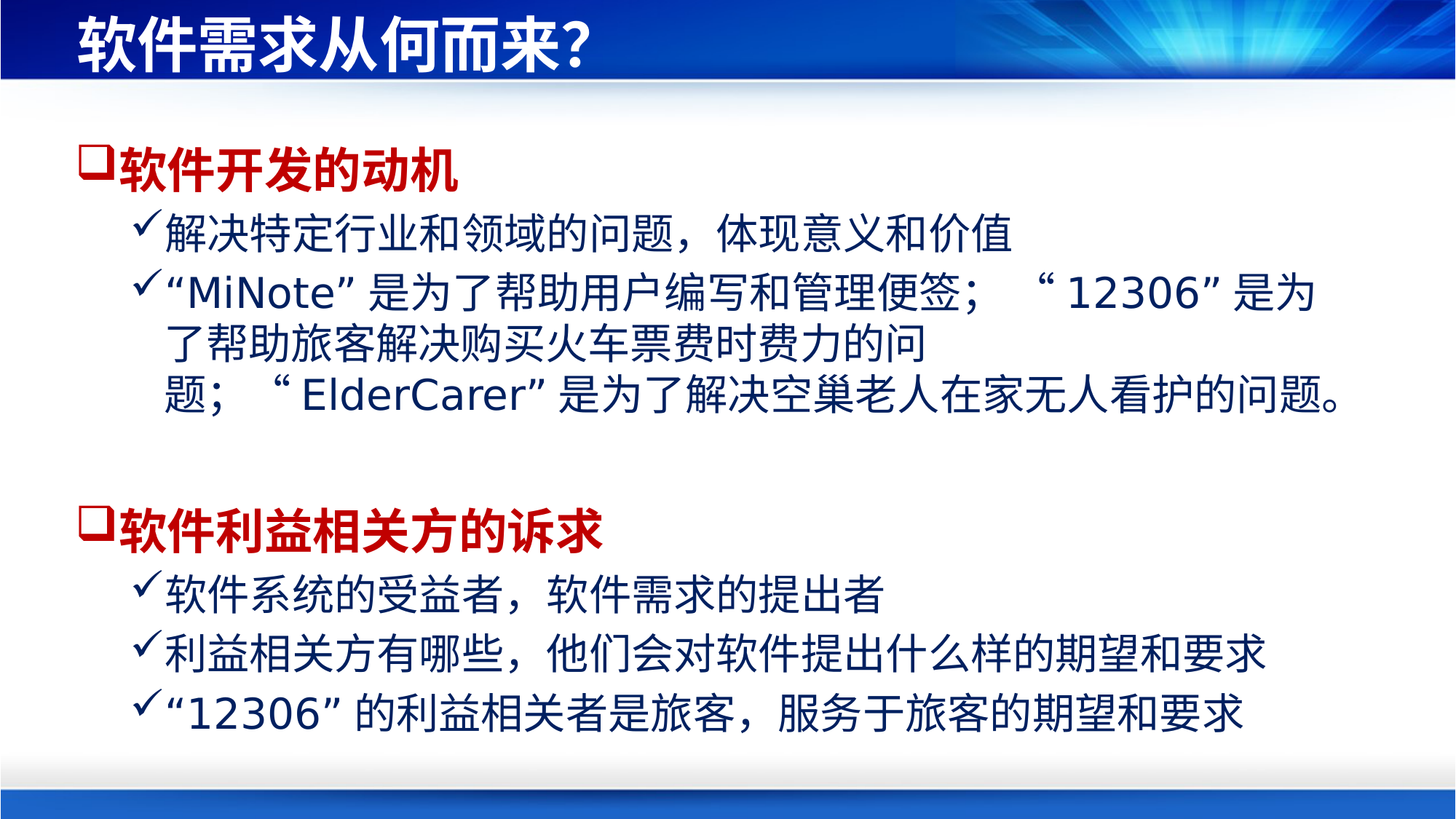

# 软件需求从何而来？
软件开发的动机
解决特定行业和领域的问题，体现意义和价值
“MiNote”是为了帮助用户编写和管理便签； “12306”是为了帮助旅客解决购买火车票费时费力的问题；“ElderCarer”是为了解决空巢老人在家无人看护的问题。

软件利益相关方的诉求
软件系统的受益者，软件需求的提出者
利益相关方有哪些，他们会对软件提出什么样的期望和要求
“12306”的利益相关者是旅客，服务于旅客的期望和要求